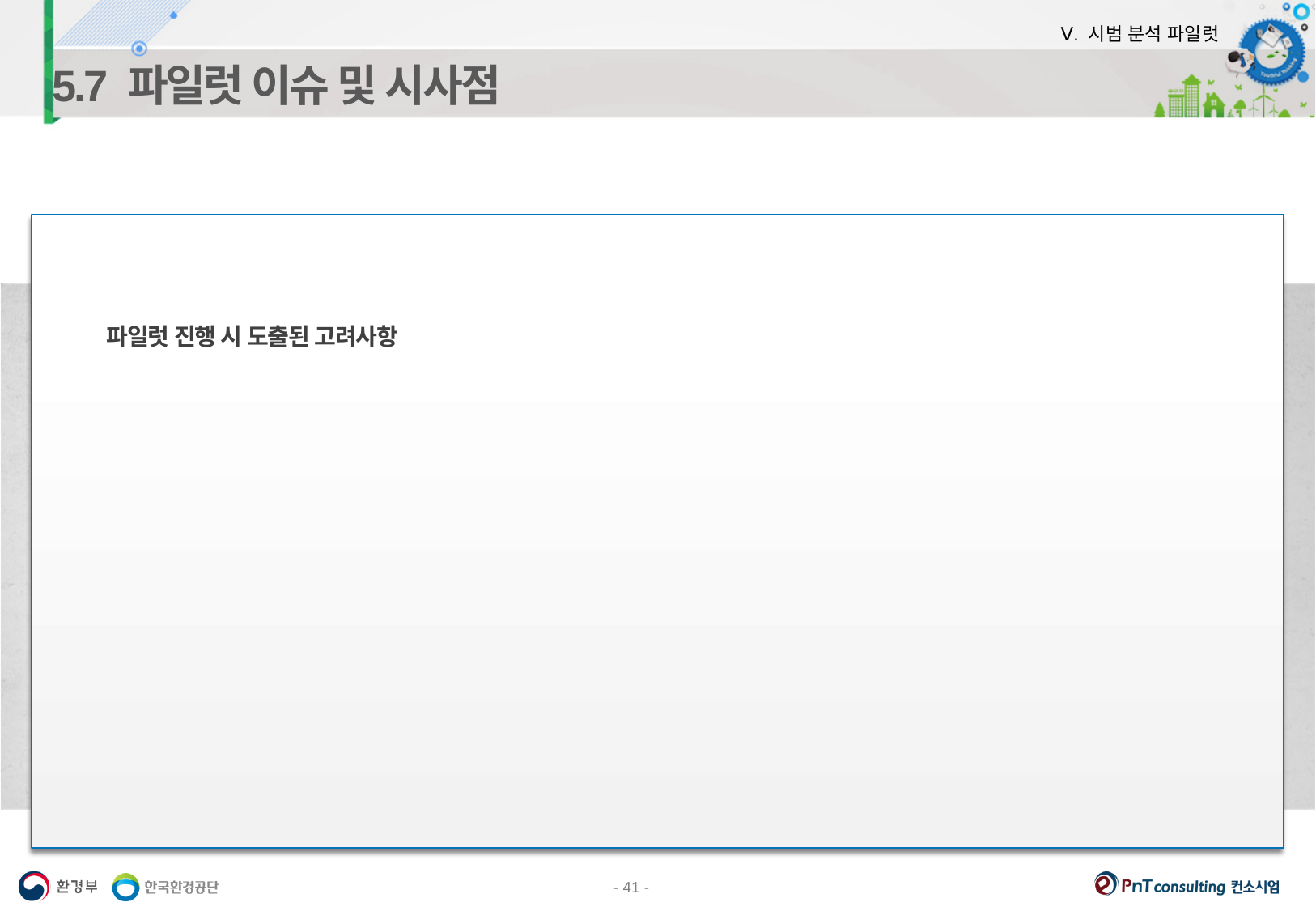

Ⅴ. 시범 분석 파일럿
5.7 파일럿 이슈 및 시사점
파일럿 진행 시 도출된 고려사항